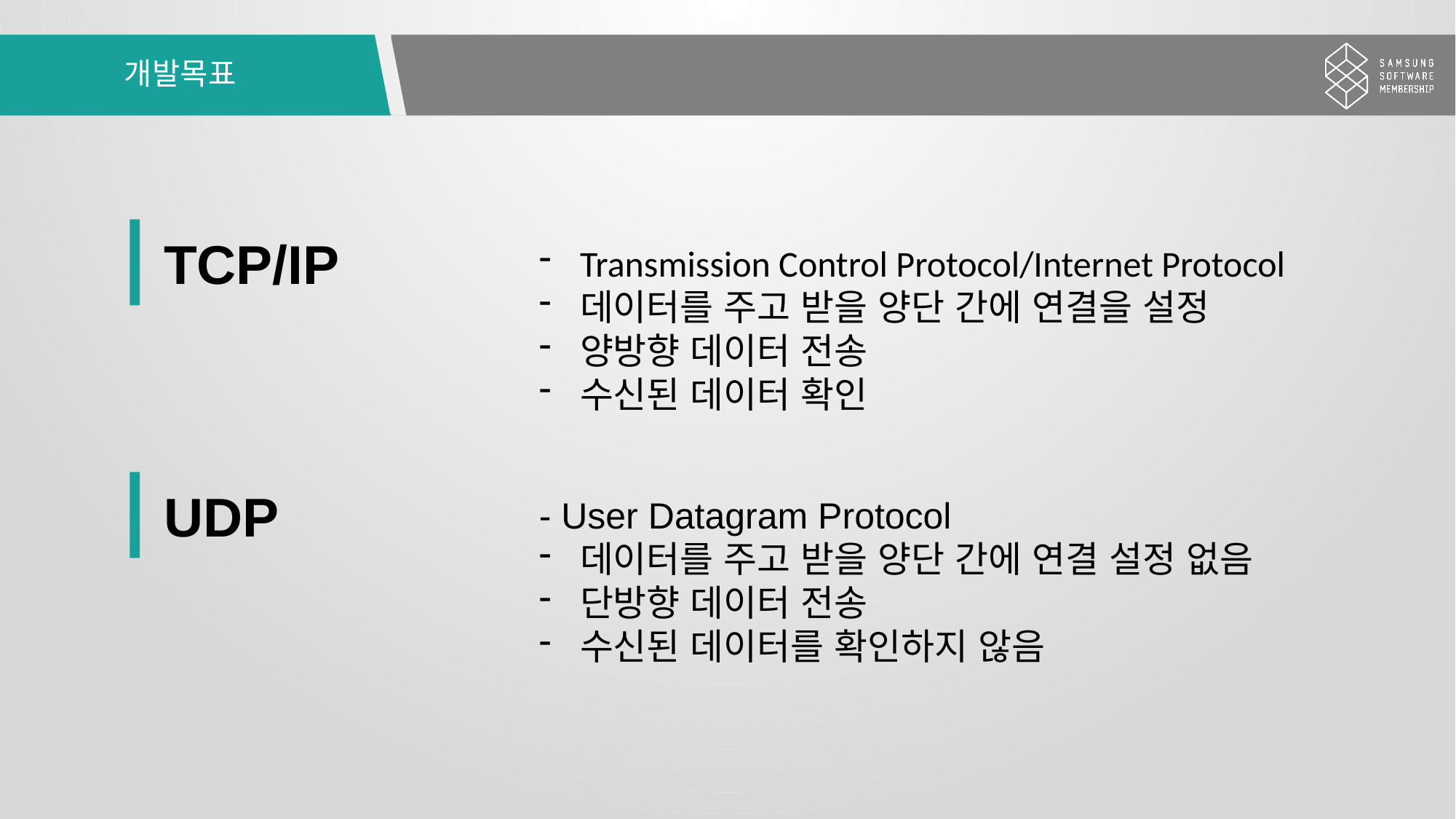

# 개발목표

TCP/IP
Transmission Control Protocol/Internet Protocol
데이터를 주고 받을 양단 간에 연결을 설정
양방향 데이터 전송
수신된 데이터 확인

UDP
- User Datagram Protocol
데이터를 주고 받을 양단 간에 연결 설정 없음
단방향 데이터 전송
수신된 데이터를 확인하지 않음